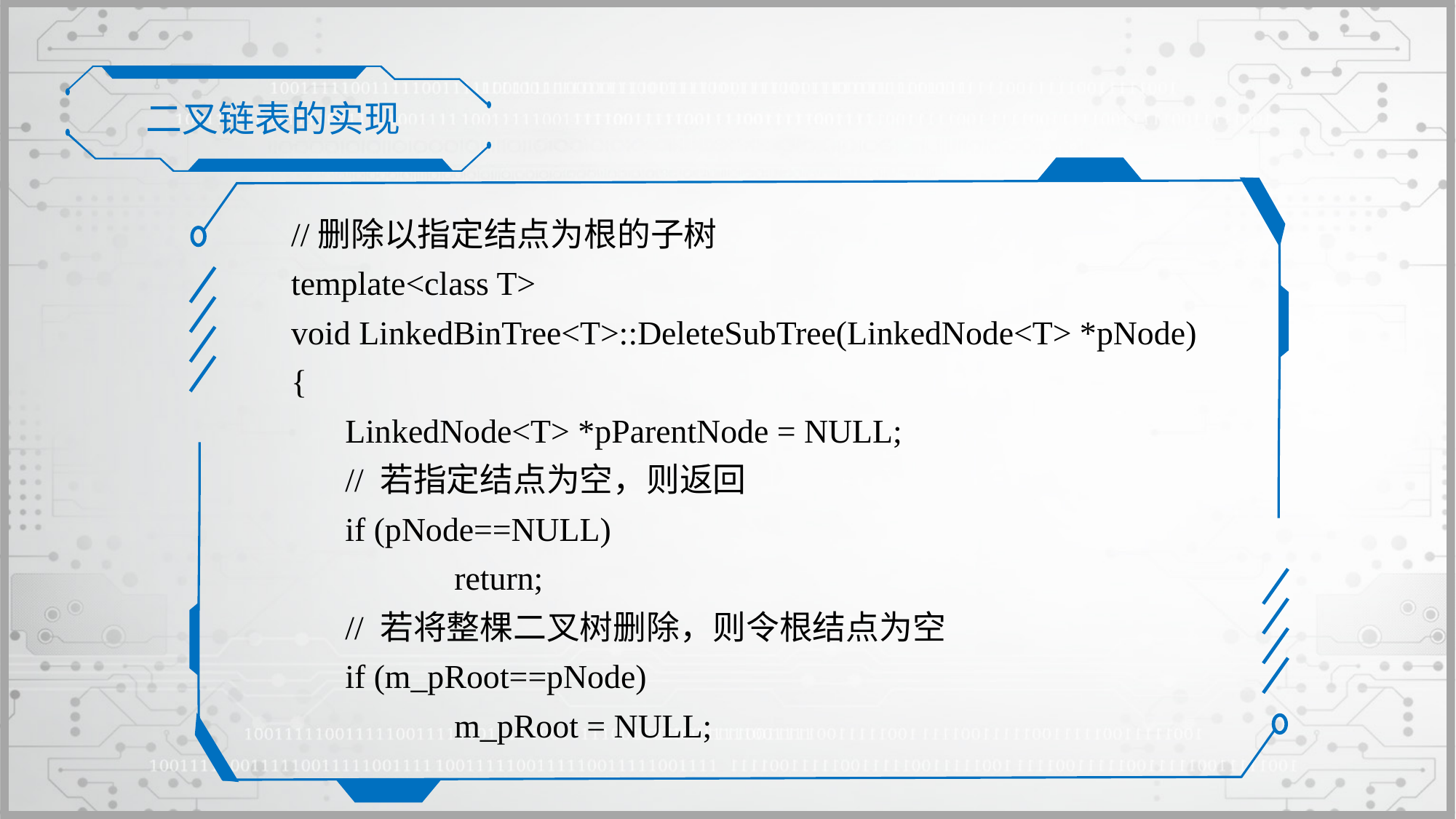

二叉链表的实现

//删除以指定结点为根的子树
template<class T>
void LinkedBinTree<T>::DeleteSubTree(LinkedNode<T> *pNode)
{
	LinkedNode<T> *pParentNode = NULL;
	// 若指定结点为空，则返回
	if (pNode==NULL)
		return;
	// 若将整棵二叉树删除，则令根结点为空
	if (m_pRoot==pNode)
		m_pRoot = NULL;